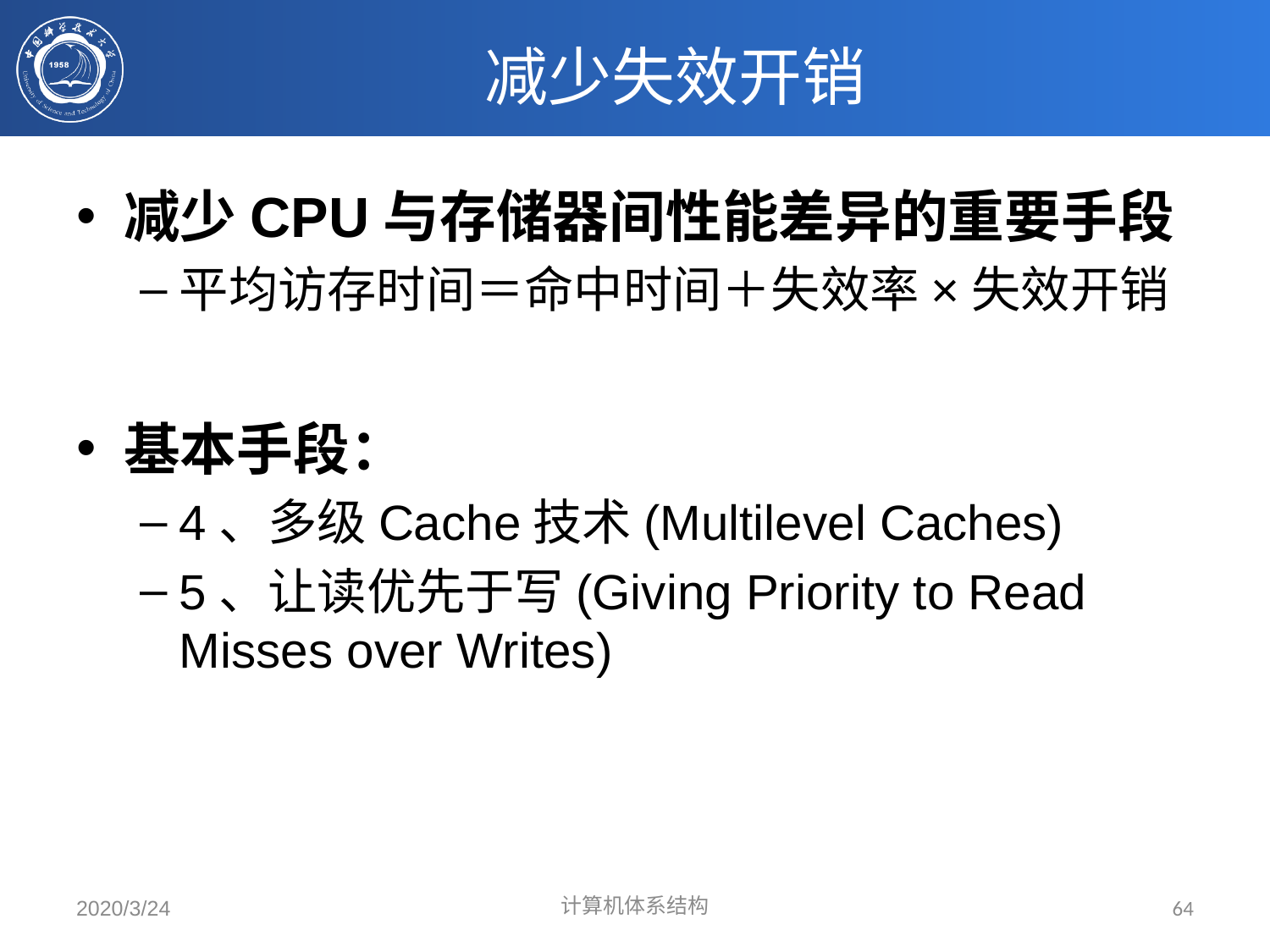

# 减少失效开销
减少CPU与存储器间性能差异的重要手段
平均访存时间＝命中时间＋失效率×失效开销

基本手段：
4、多级Cache技术(Multilevel Caches)
5、让读优先于写(Giving Priority to Read Misses over Writes)
2020/3/24
计算机体系结构
64